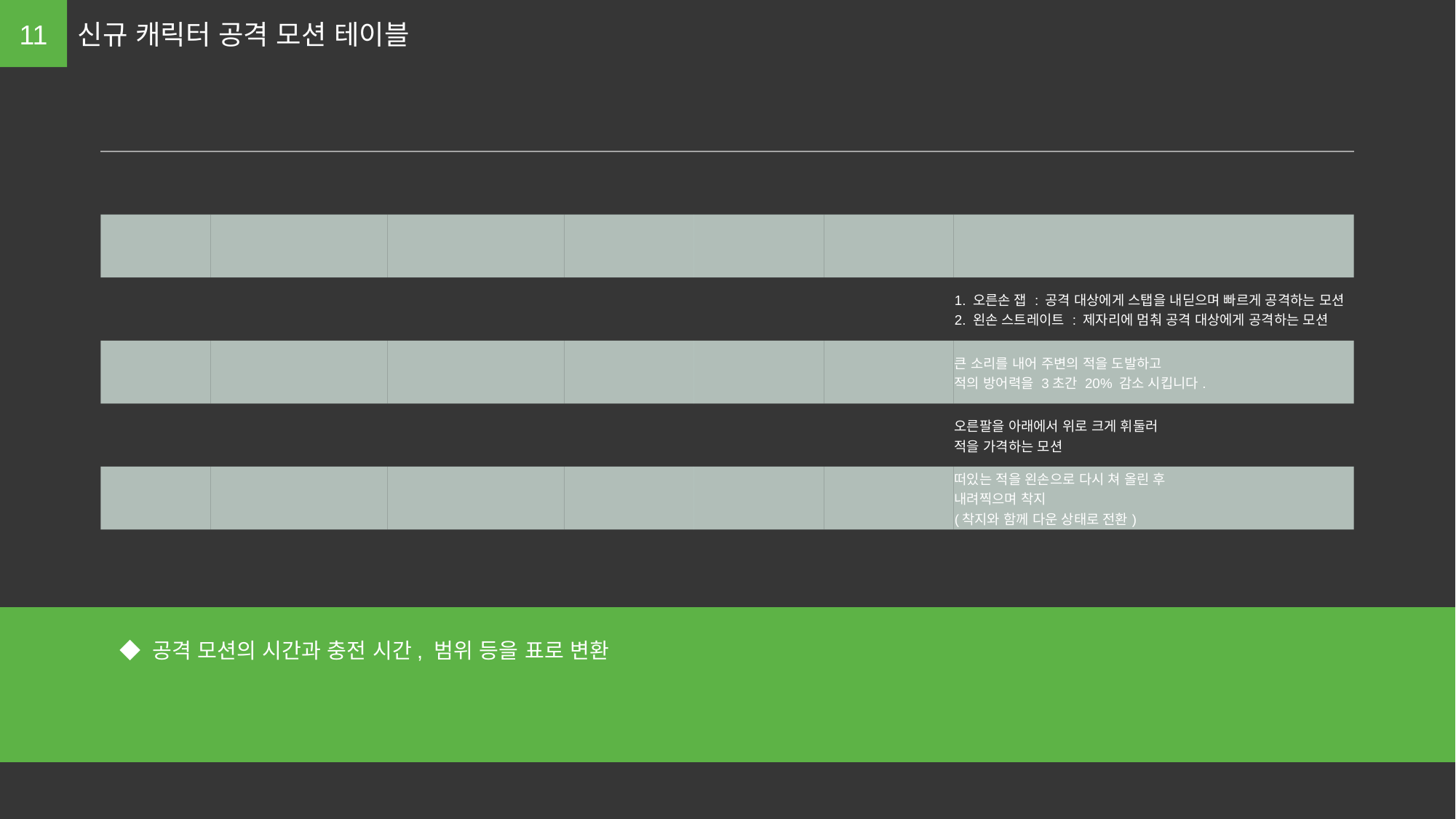

11
신규 캐릭터 공격 모션 테이블
| ID | Motion\_Name | Motion\_Time | Charge\_Time | Range | Looping | Description |
| --- | --- | --- | --- | --- | --- | --- |
| Int | string | float | float | string | bool | string |
| 137701 | Normal\_Atk01 | 0.15 | 0.0 | 4x3 | TRUE | 1. 오른손 잽 : 공격 대상에게 스탭을 내딛으며 빠르게 공격하는 모션 2. 왼손 스트레이트 : 제자리에 멈춰 공격 대상에게 공격하는 모션 |
| 137702 | Normal\_Atk02 | 0.1 | 6.0 | 8x8 11x11 | FALSE | 큰 소리를 내어 주변의 적을 도발하고 적의 방어력을 3초간 20% 감소 시킵니다. |
| 137703 | Weapon\_Skill | 0.2 | 7.0 | 5x3 | FALSE | 오른팔을 아래에서 위로 크게 휘둘러 적을 가격하는 모션 |
| 137704 | Chain\_Skill | 0.3 | 20.0 | 15x15 | FALSE | 떠있는 적을 왼손으로 다시 쳐 올린 후 내려찍으며 착지 (착지와 함께 다운 상태로 전환) |
	◆ 공격 모션의 시간과 충전 시간, 범위 등을 표로 변환